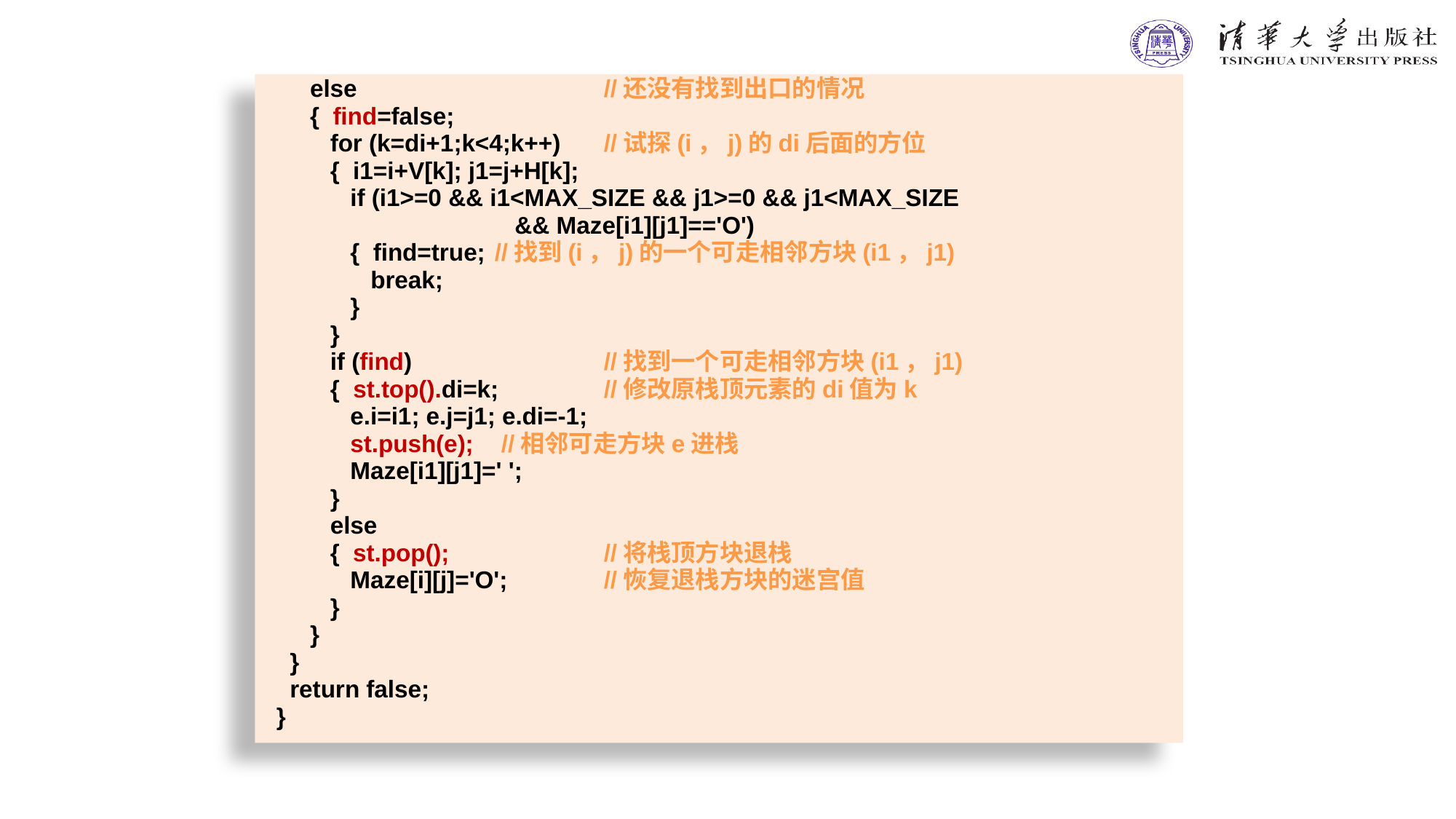

else			//还没有找到出口的情况
     {  find=false;
        for (k=di+1;k<4;k++)	//试探(i，j)的di后面的方位
        {  i1=i+V[k]; j1=j+H[k];
           if (i1>=0 && i1<MAX_SIZE && j1>=0 && j1<MAX_SIZE
		   && Maze[i1][j1]=='O')
           {  find=true;	//找到(i，j)的一个可走相邻方块(i1，j1)
              break;
           }
        }
        if (find)		//找到一个可走相邻方块(i1，j1)
        {  st.top().di=k;	//修改原栈顶元素的di值为k
           e.i=i1; e.j=j1; e.di=-1;
           st.push(e);	 //相邻可走方块e进栈
           Maze[i1][j1]=' ';
        }
        else
        {  st.pop();		//将栈顶方块退栈
           Maze[i][j]='O';	//恢复退栈方块的迷宫值
        }
     }
  }
  return false;
}